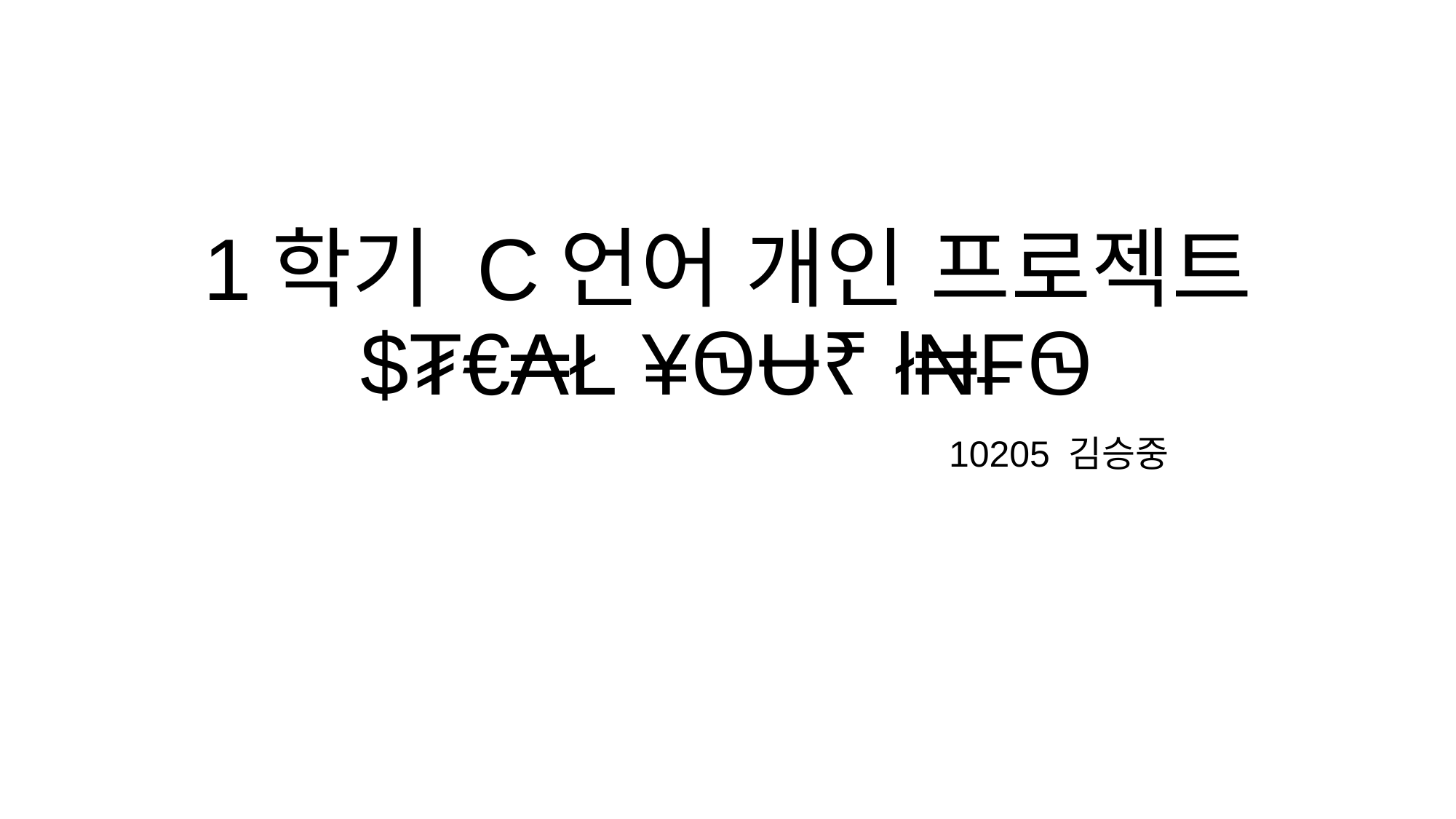

# 1학기 C언어 개인 프로젝트 $₮€₳Ł ¥ᏫɄ₹ ł₦₣Ꮻ
10205 김승중